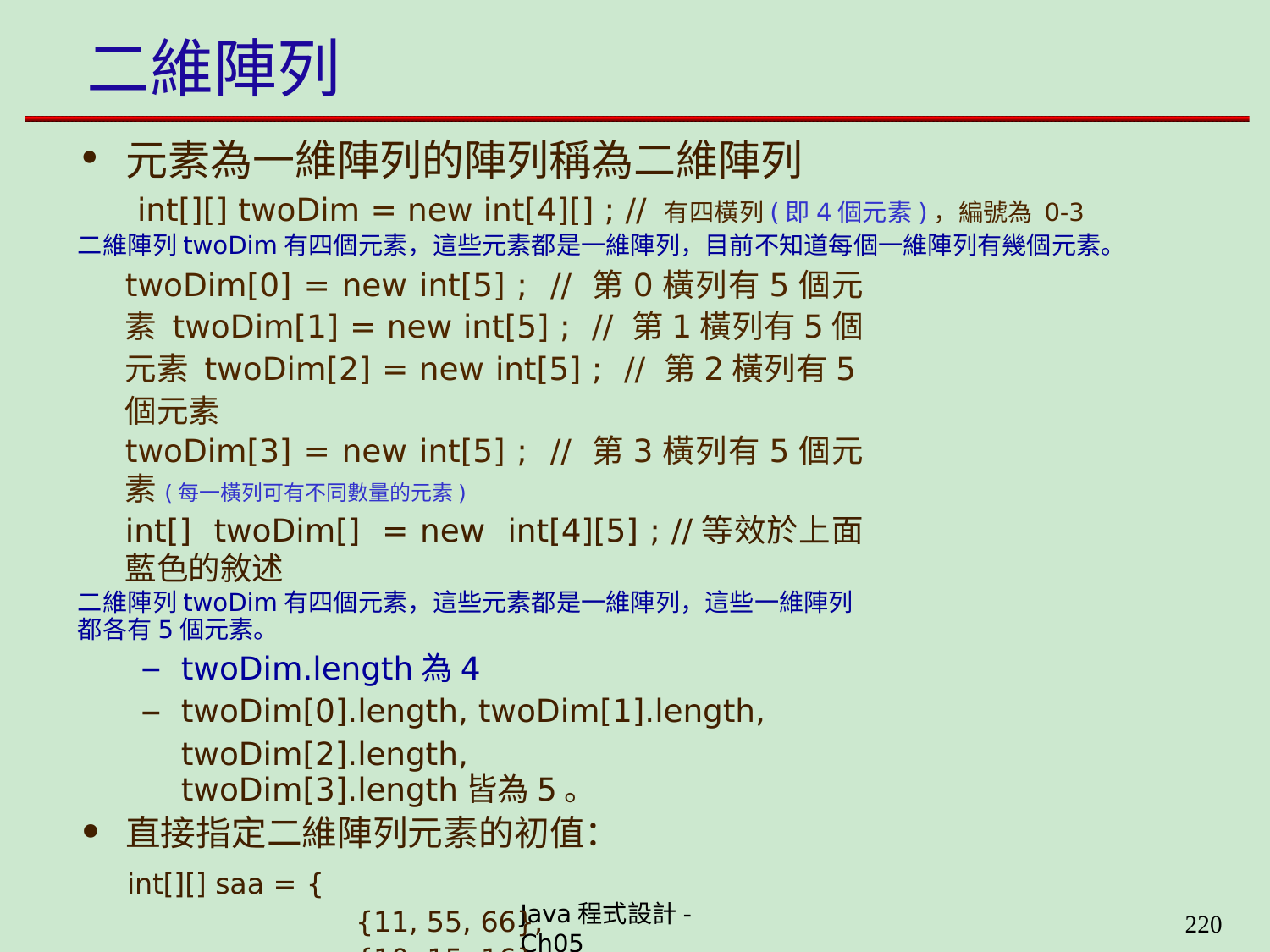

# 二維陣列
元素為一維陣列的陣列稱為二維陣列
int[][] twoDim = new int[4][] ; // 有四橫列(即4個元素)，編號為 0-3
二維陣列twoDim有四個元素，這些元素都是一維陣列，目前不知道每個一維陣列有幾個元素。
twoDim[0] = new int[5] ; // 第0橫列有5個元素 twoDim[1] = new int[5] ; // 第1橫列有5個元素 twoDim[2] = new int[5] ; // 第2橫列有5個元素
twoDim[3] = new int[5] ; // 第3橫列有5個元素(每一橫列可有不同數量的元素)
int[] twoDim[] = new int[4][5] ; //等效於上面藍色的敘述
二維陣列twoDim有四個元素，這些元素都是一維陣列，這些一維陣列都各有5個元素。
twoDim.length為4
twoDim[0].length, twoDim[1].length, twoDim[2].length,
twoDim[3].length皆為5。
直接指定二維陣列元素的初值：
int[][] saa = {
{11, 55, 66},
{10, 15, 16},
};
Java程式設計-Ch05
220